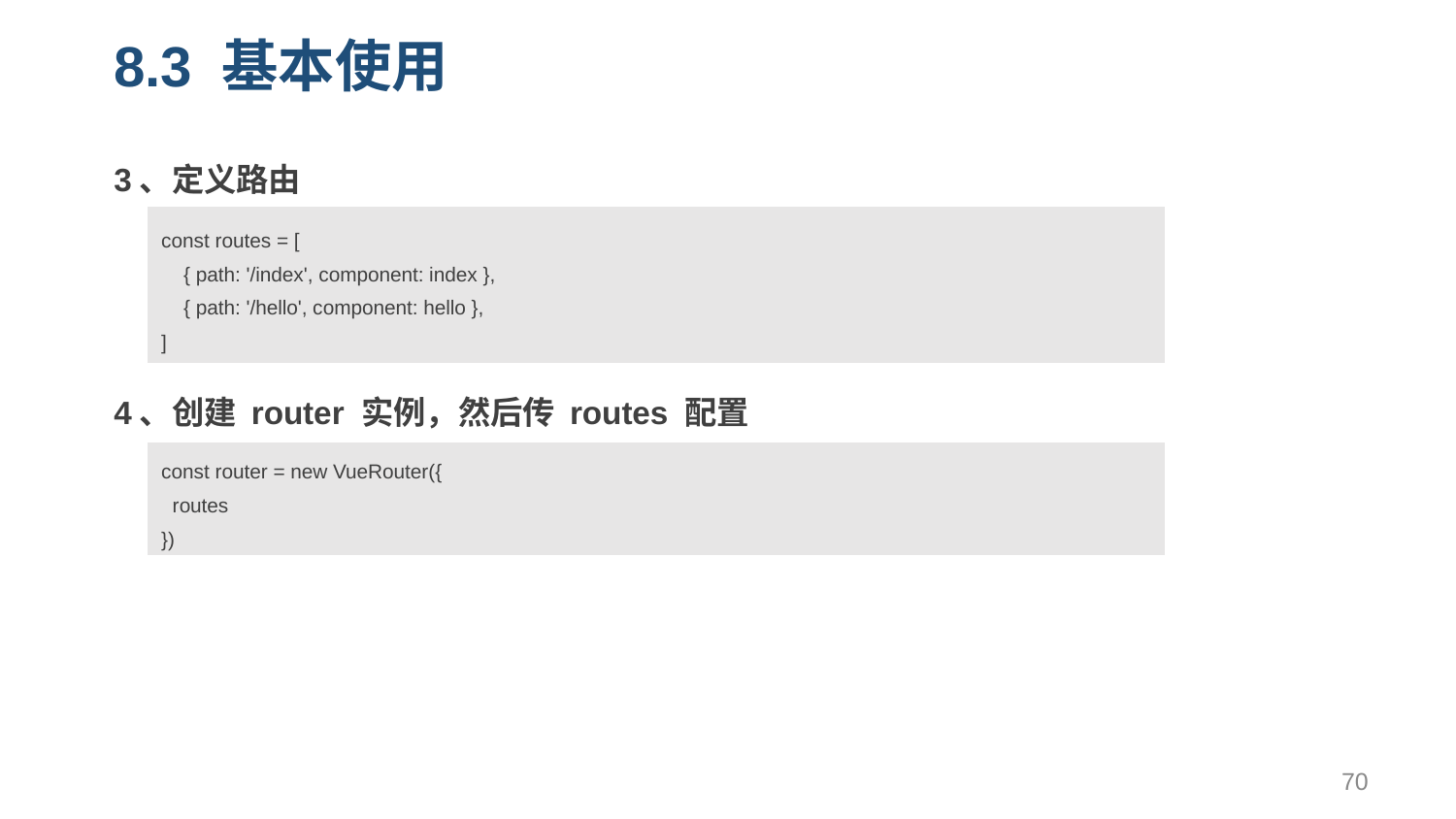

# 8.3 基本使用
3、定义路由

4、创建 router 实例，然后传 routes 配置

| const routes = [ { path: '/index', component: index }, { path: '/hello', component: hello }, ] |
| --- |
| const router = new VueRouter({ routes }) |
| --- |
70